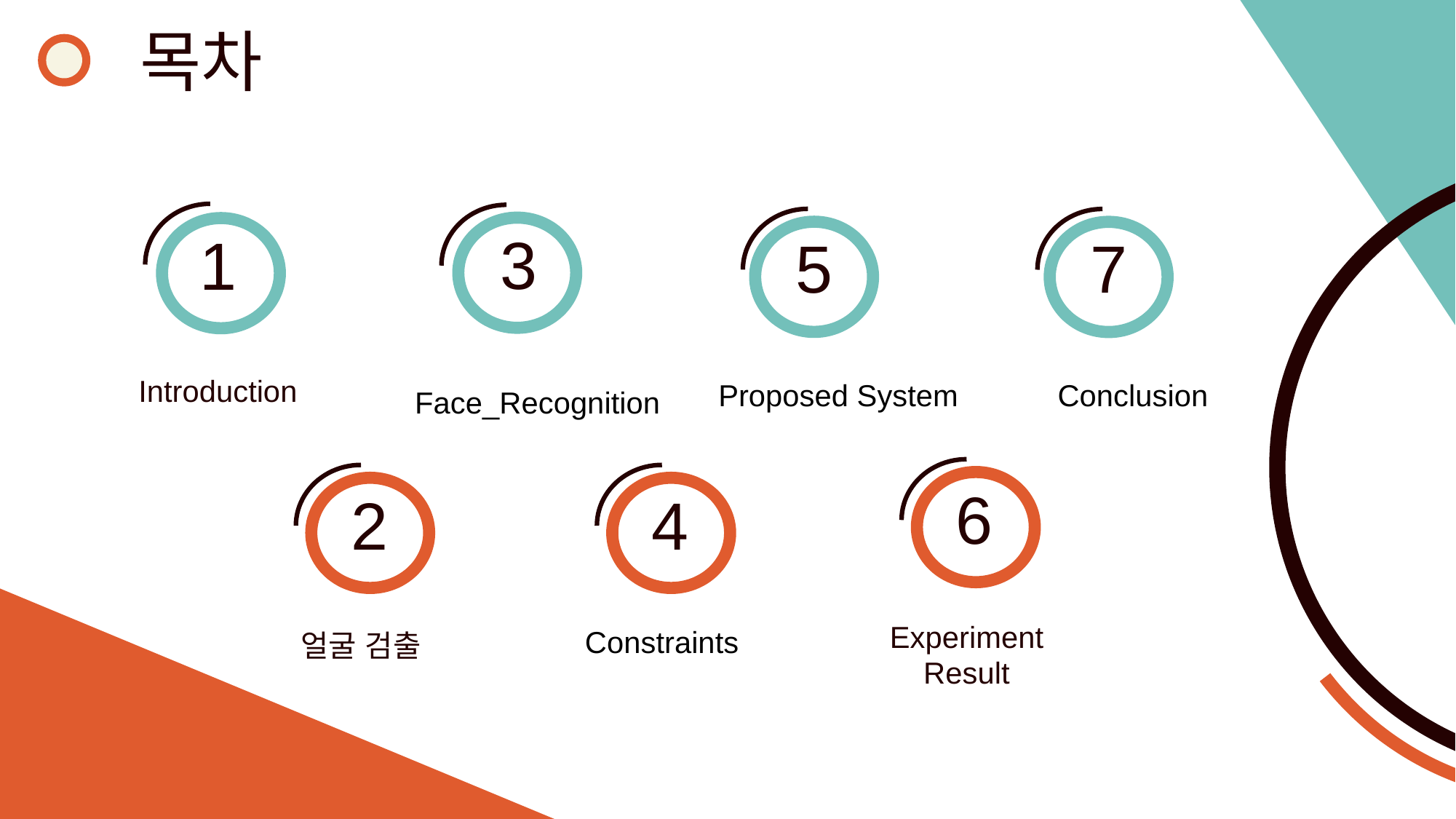

목차

1

Introduction

3

Face_Recognition

5

Proposed System

7

Conclusion

6

Experiment Result

4

Constraints

2

얼굴 검출